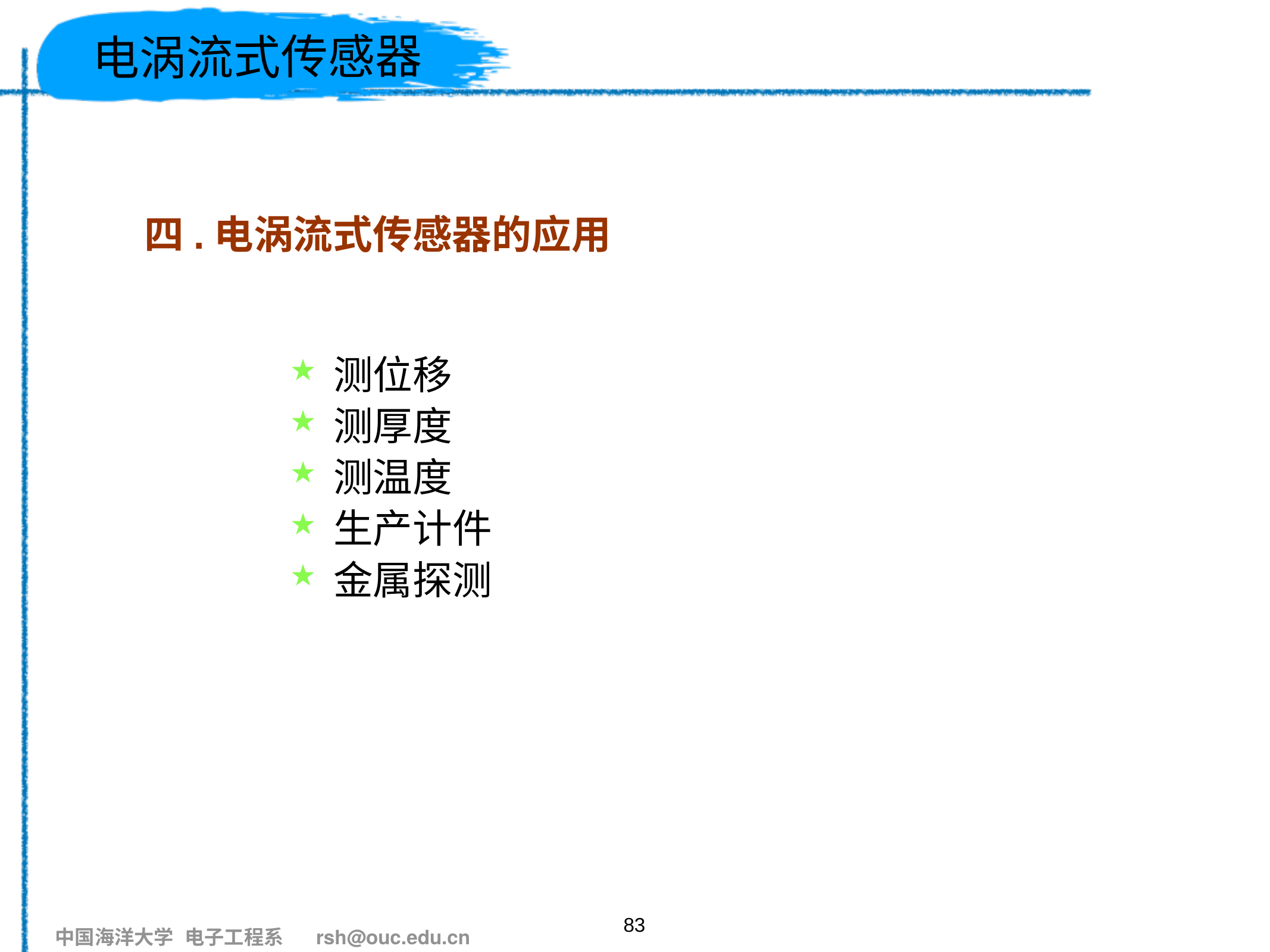

# 电涡流式传感器
四.电涡流式传感器的应用
测位移
测厚度
测温度
生产计件
金属探测
83